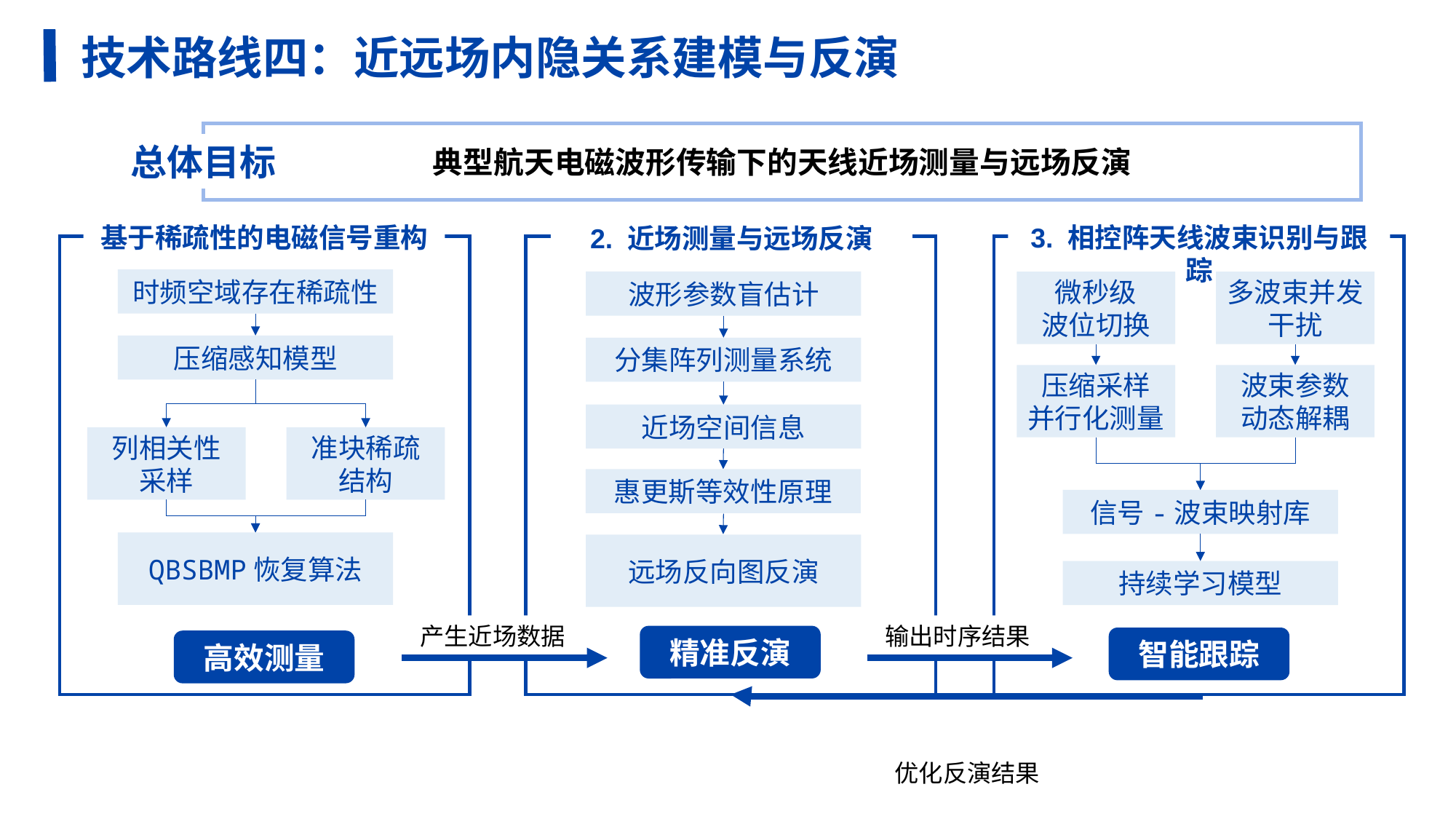

任务分解
技术路线四：近远场内隐关系建模与反演
典型航天电磁波形传输下的天线近场测量与远场反演
总体目标
基于稀疏性的电磁信号重构
3. 相控阵天线波束识别与跟踪
2. 近场测量与远场反演

时频空域存在稀疏性
波形参数盲估计
多波束并发干扰
微秒级
波位切换
压缩感知模型
分集阵列测量系统
波束参数
动态解耦
压缩采样
并行化测量
近场空间信息
准块稀疏
结构
列相关性
采样
惠更斯等效性原理
信号-波束映射库
QBSBMP恢复算法
远场反向图反演
持续学习模型
产生近场数据
输出时序结果
优化反演结果
精准反演
智能跟踪
高效测量
15